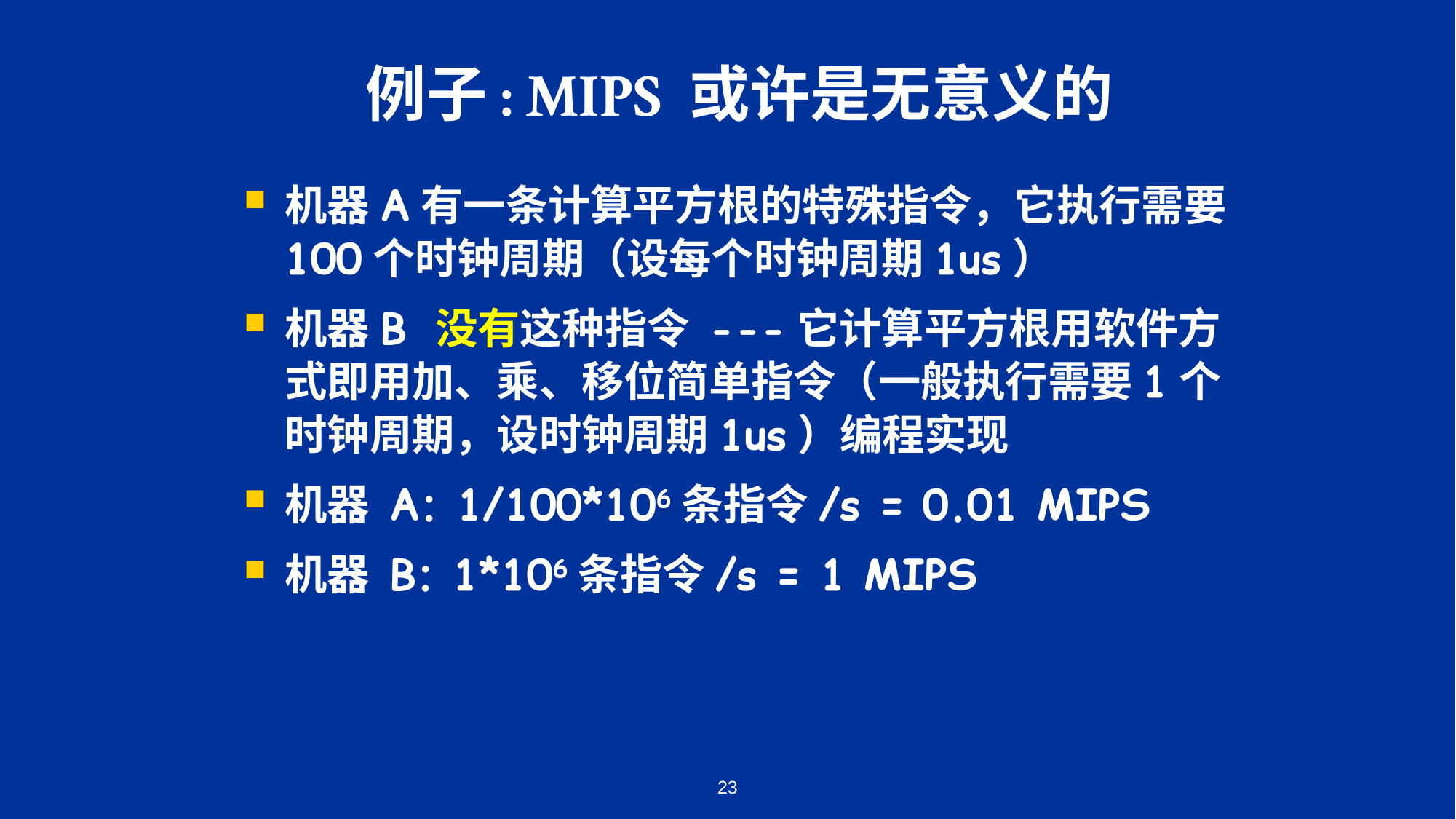

# 例子: MIPS 或许是无意义的
机器A有一条计算平方根的特殊指令，它执行需要100个时钟周期（设每个时钟周期1us）
机器B 没有这种指令 ---它计算平方根用软件方式即用加、乘、移位简单指令（一般执行需要1个时钟周期，设时钟周期1us）编程实现
机器 A: 1/100*106条指令/s = 0.01 MIPS
机器 B: 1*106条指令/s = 1 MIPS
23